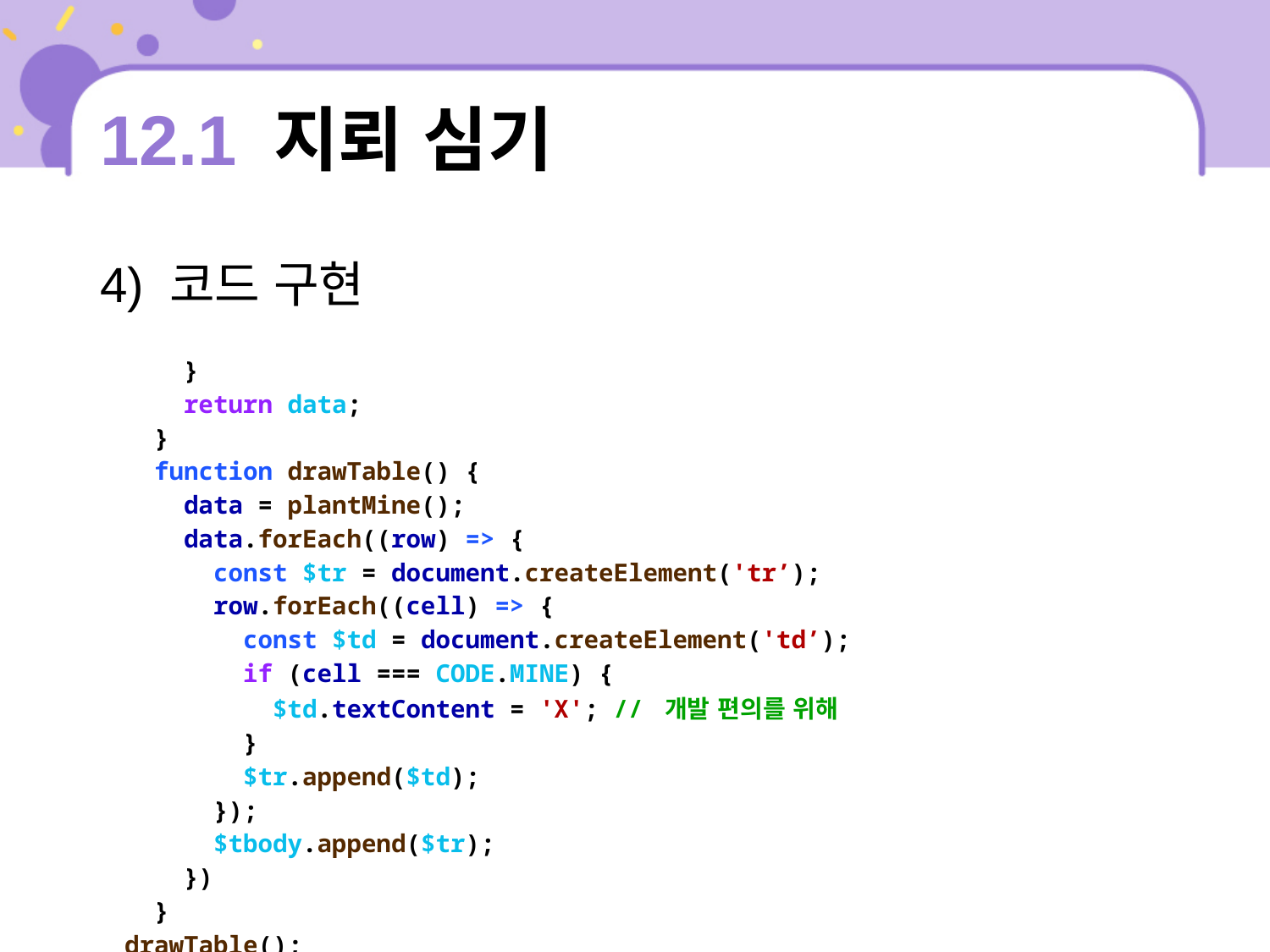

# 12.1 지뢰 심기
4) 코드 구현
| } return data; } function drawTable() { data = plantMine(); data.forEach((row) => { const $tr = document.createElement('tr’); row.forEach((cell) => { const $td = document.createElement('td’); if (cell === CODE.MINE) { $td.textContent = 'X'; // 개발 편의를 위해 } $tr.append($td); }); $tbody.append($tr); }) } drawTable(); </script> |
| --- |